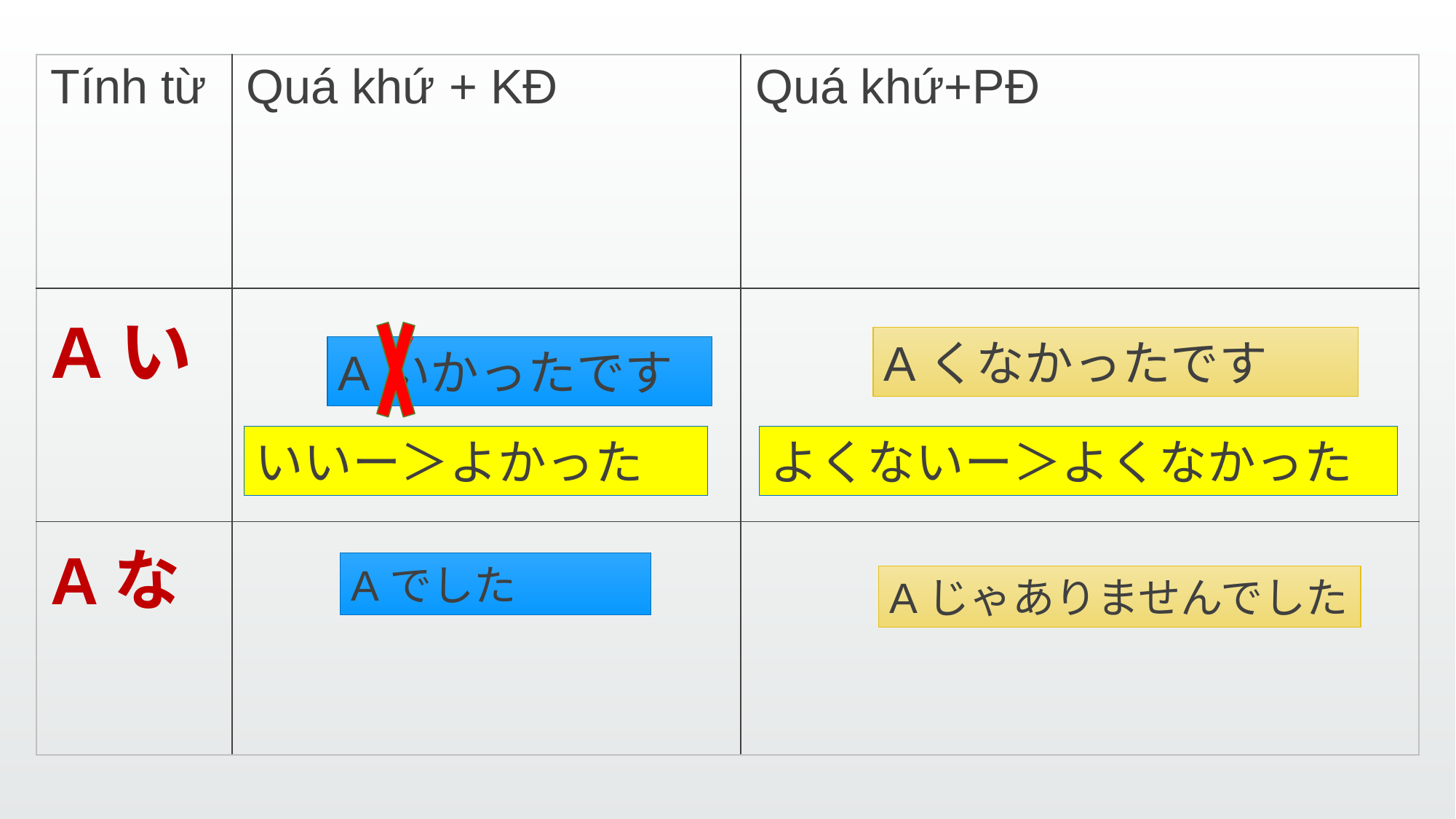

| Tính từ | Quá khứ + KĐ | Quá khứ+PĐ |
| --- | --- | --- |
| Aい |  |  |
| Aな |  |  |

Aくなかったです
Aいかったです
いいー＞よかった
よくないー＞よくなかった
Aでした
Aじゃありませんでした